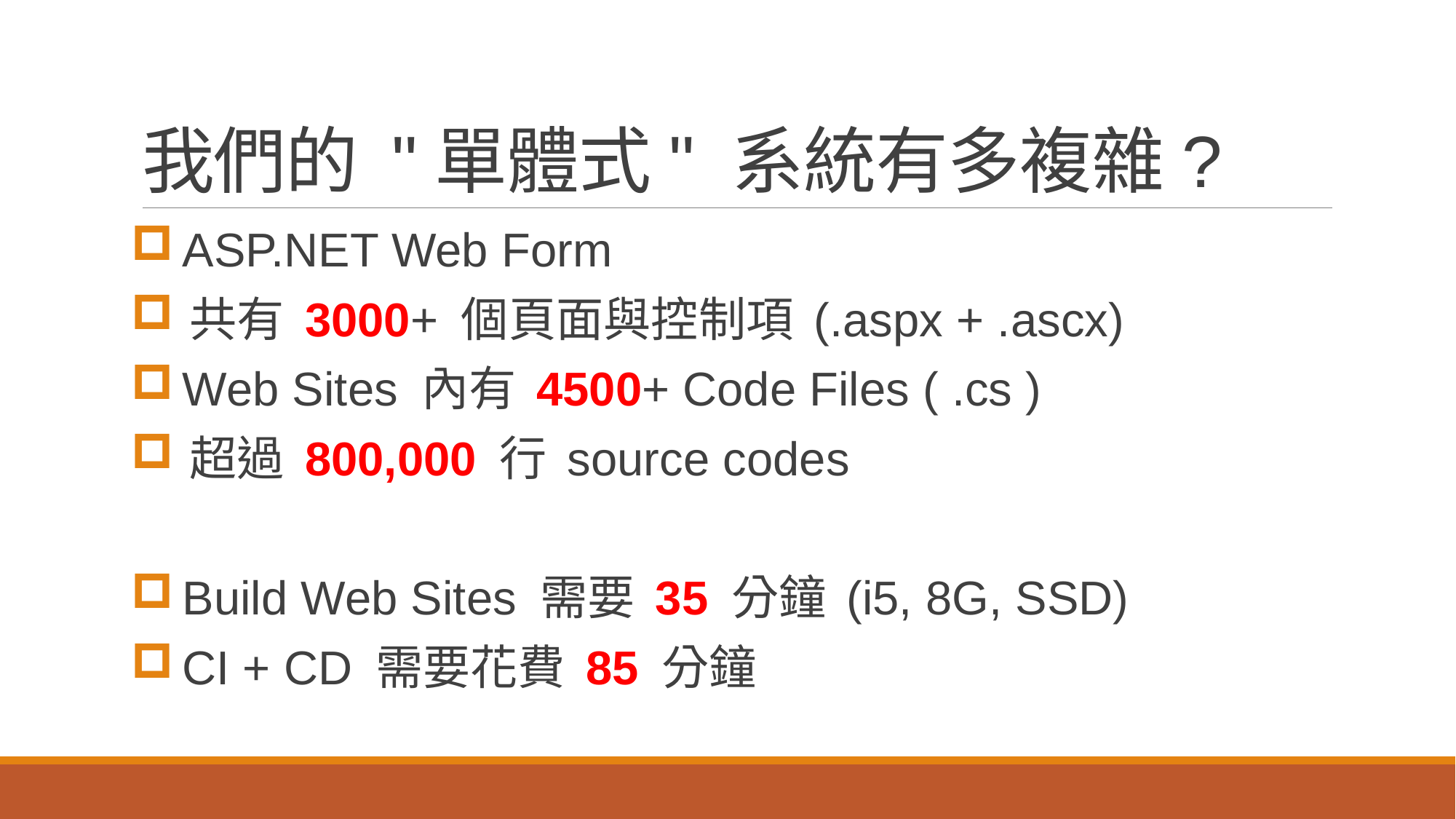

# 我們的 "單體式" 系統有多複雜?
 ASP.NET Web Form
 共有 3000+ 個頁面與控制項 (.aspx + .ascx)
 Web Sites 內有 4500+ Code Files ( .cs )
 超過 800,000 行 source codes

 Build Web Sites 需要 35 分鐘 (i5, 8G, SSD)
 CI + CD 需要花費 85 分鐘